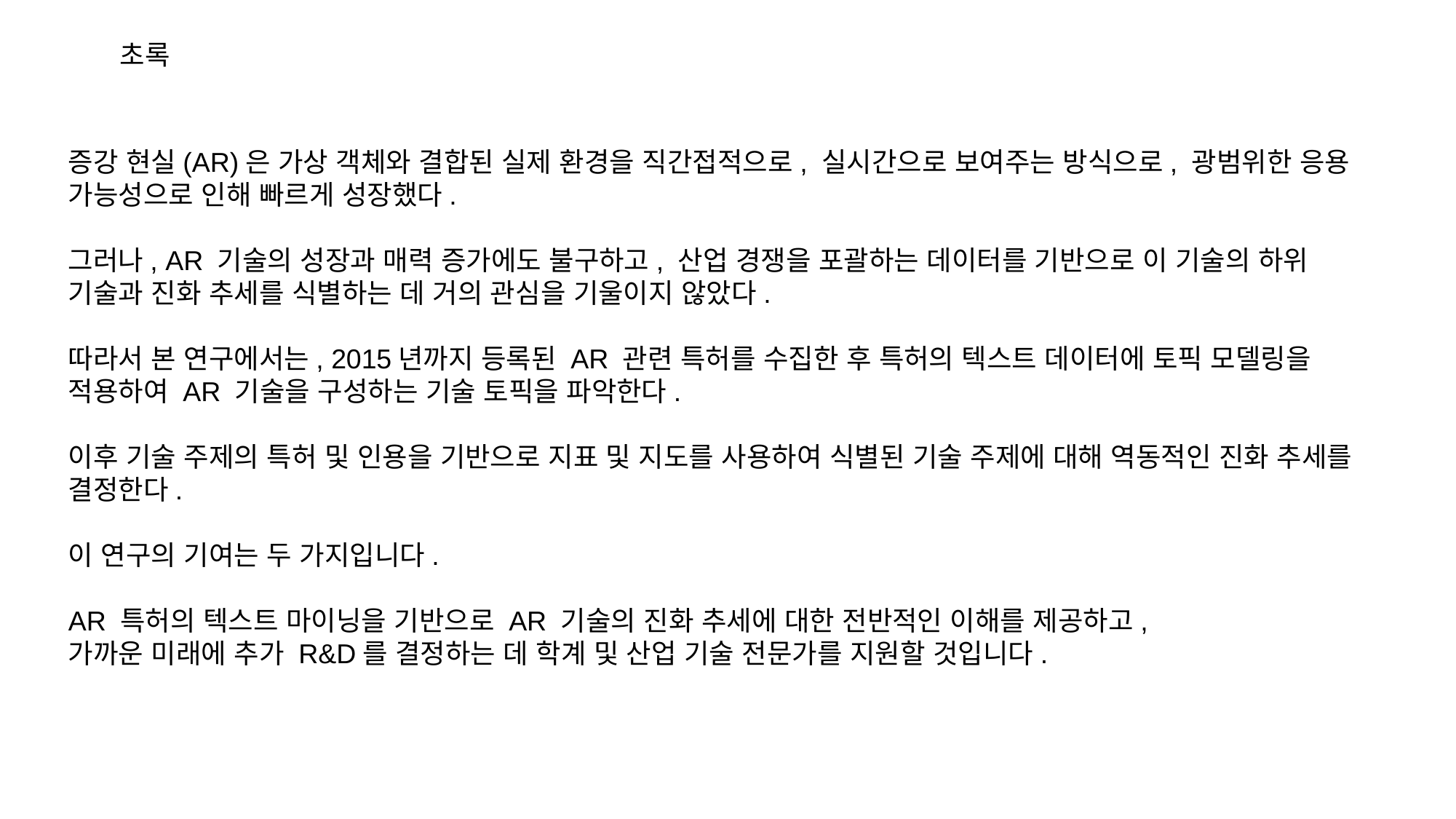

초록

증강 현실(AR)은 가상 객체와 결합된 실제 환경을 직간접적으로, 실시간으로 보여주는 방식으로, 광범위한 응용 가능성으로 인해 빠르게 성장했다.

그러나, AR 기술의 성장과 매력 증가에도 불구하고, 산업 경쟁을 포괄하는 데이터를 기반으로 이 기술의 하위 기술과 진화 추세를 식별하는 데 거의 관심을 기울이지 않았다.

따라서 본 연구에서는, 2015년까지 등록된 AR 관련 특허를 수집한 후 특허의 텍스트 데이터에 토픽 모델링을 적용하여 AR 기술을 구성하는 기술 토픽을 파악한다.

이후 기술 주제의 특허 및 인용을 기반으로 지표 및 지도를 사용하여 식별된 기술 주제에 대해 역동적인 진화 추세를 결정한다.

이 연구의 기여는 두 가지입니다.

AR 특허의 텍스트 마이닝을 기반으로 AR 기술의 진화 추세에 대한 전반적인 이해를 제공하고,
가까운 미래에 추가 R&D를 결정하는 데 학계 및 산업 기술 전문가를 지원할 것입니다.